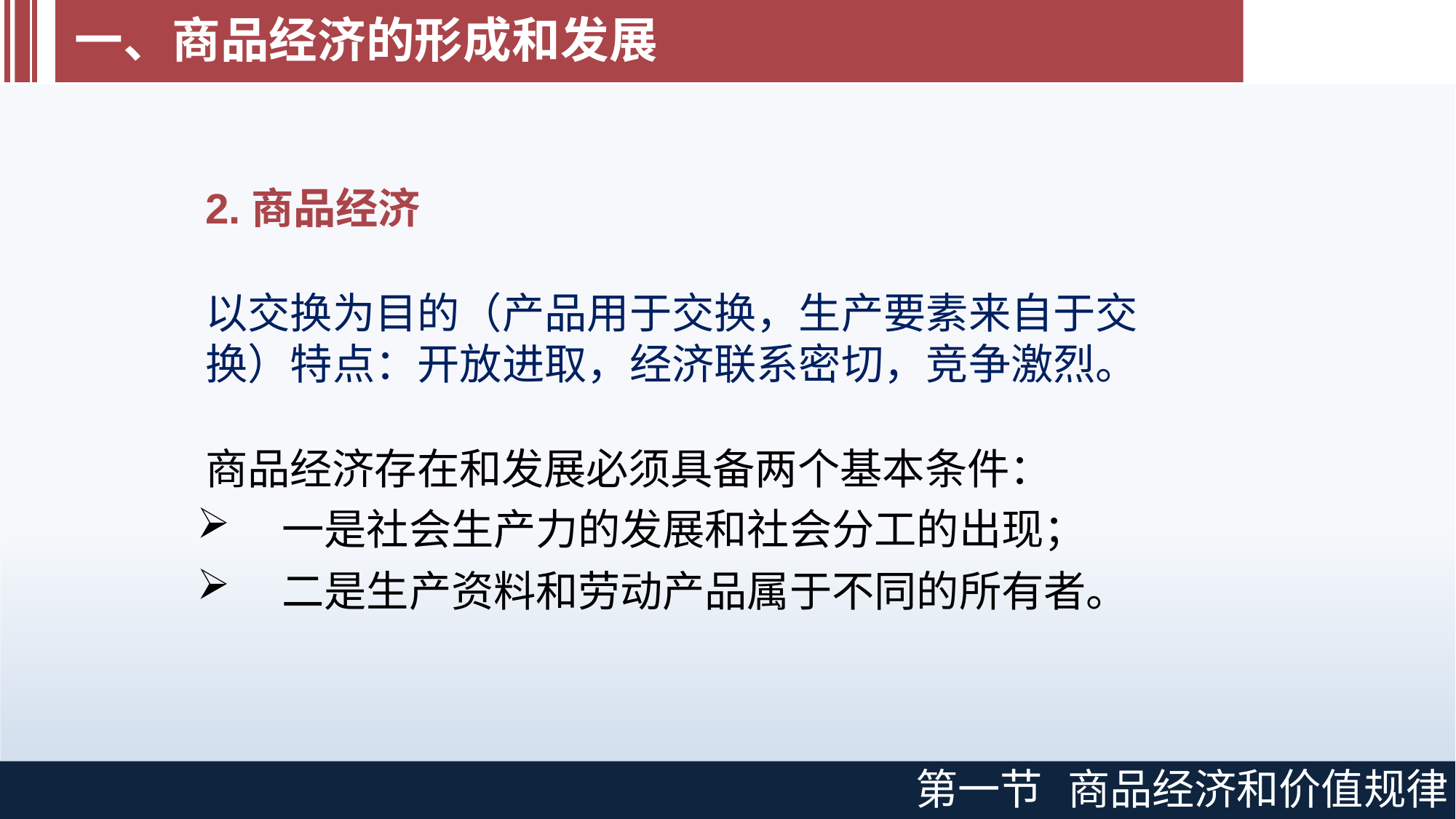

# 一、商品经济的形成和发展

2.商品经济

以交换为目的（产品用于交换，生产要素来自于交换）特点：开放进取，经济联系密切，竞争激烈。

商品经济存在和发展必须具备两个基本条件：
一是社会生产力的发展和社会分工的出现；
二是生产资料和劳动产品属于不同的所有者。
第一节
商品经济和价值规律